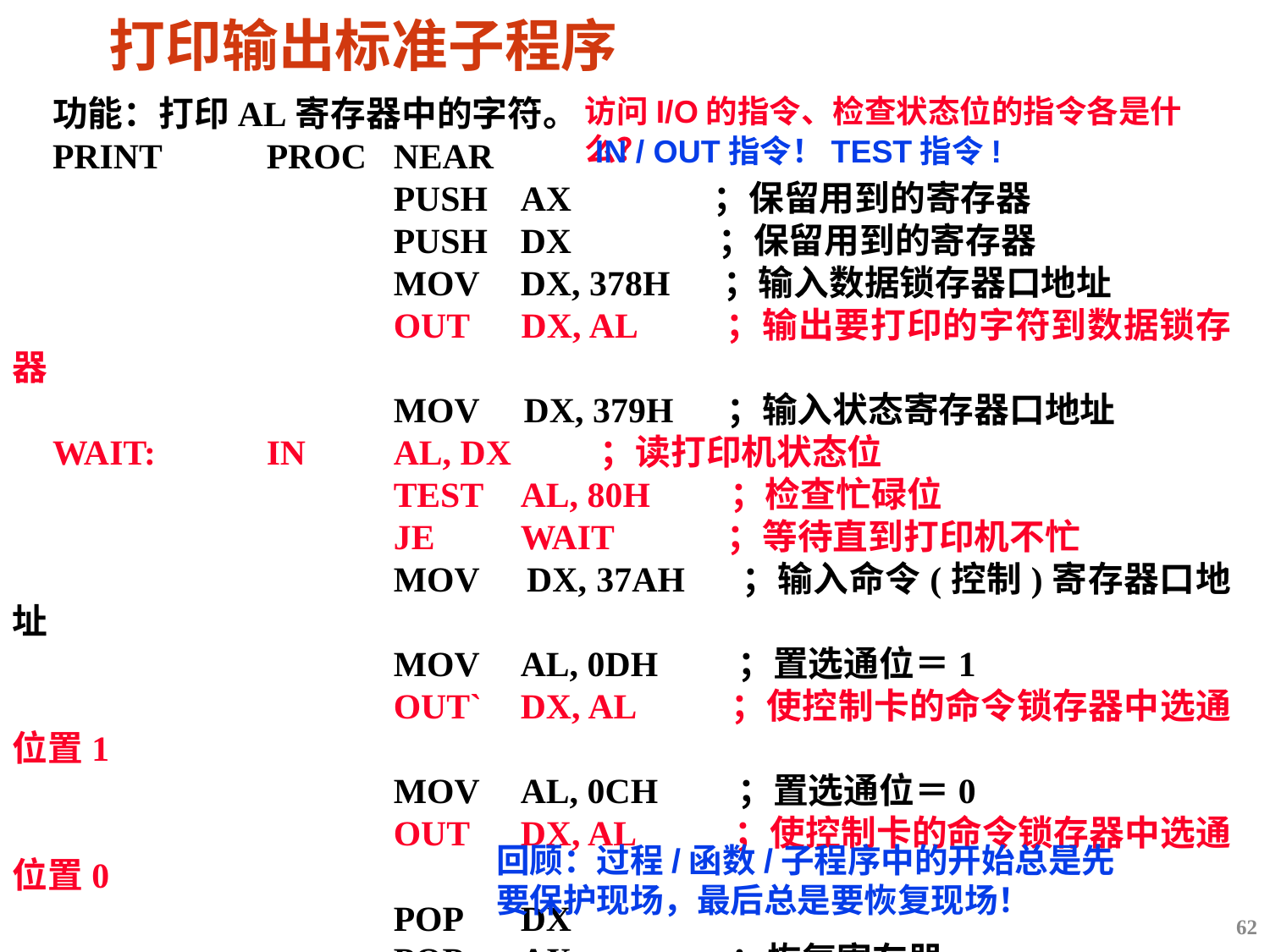

打印输出标准子程序
功能：打印AL寄存器中的字符。
PRINT	PROC	NEAR
			PUSH	AX               ；保留用到的寄存器
			PUSH	DX	       ；保留用到的寄存器
			MOV 	DX, 378H     ；输入数据锁存器口地址
			OUT 	DX, AL	       ；输出要打印的字符到数据锁存器
			MOV     DX, 379H     ；输入状态寄存器口地址
WAIT:	IN	AL, DX         ；读打印机状态位
			TEST 	AL, 80H        ；检查忙碌位
			JE	WAIT	        ；等待直到打印机不忙
			MOV     DX, 37AH     ；输入命令(控制)寄存器口地址
			MOV  	AL, 0DH        ；置选通位＝1
			OUT`	DX, AL	        ；使控制卡的命令锁存器中选通位置1
			MOV 	AL, 0CH        ；置选通位＝0
			OUT	DX, AL          ；使控制卡的命令锁存器中选通位置0
			POP	DX
			POP	AX                 ；恢复寄存器
			RET
PRINT	ENDP

访问I/O的指令、检查状态位的指令各是什么？
IN / OUT指令！TEST指令!
回顾：过程/函数/子程序中的开始总是先要保护现场，最后总是要恢复现场！
62